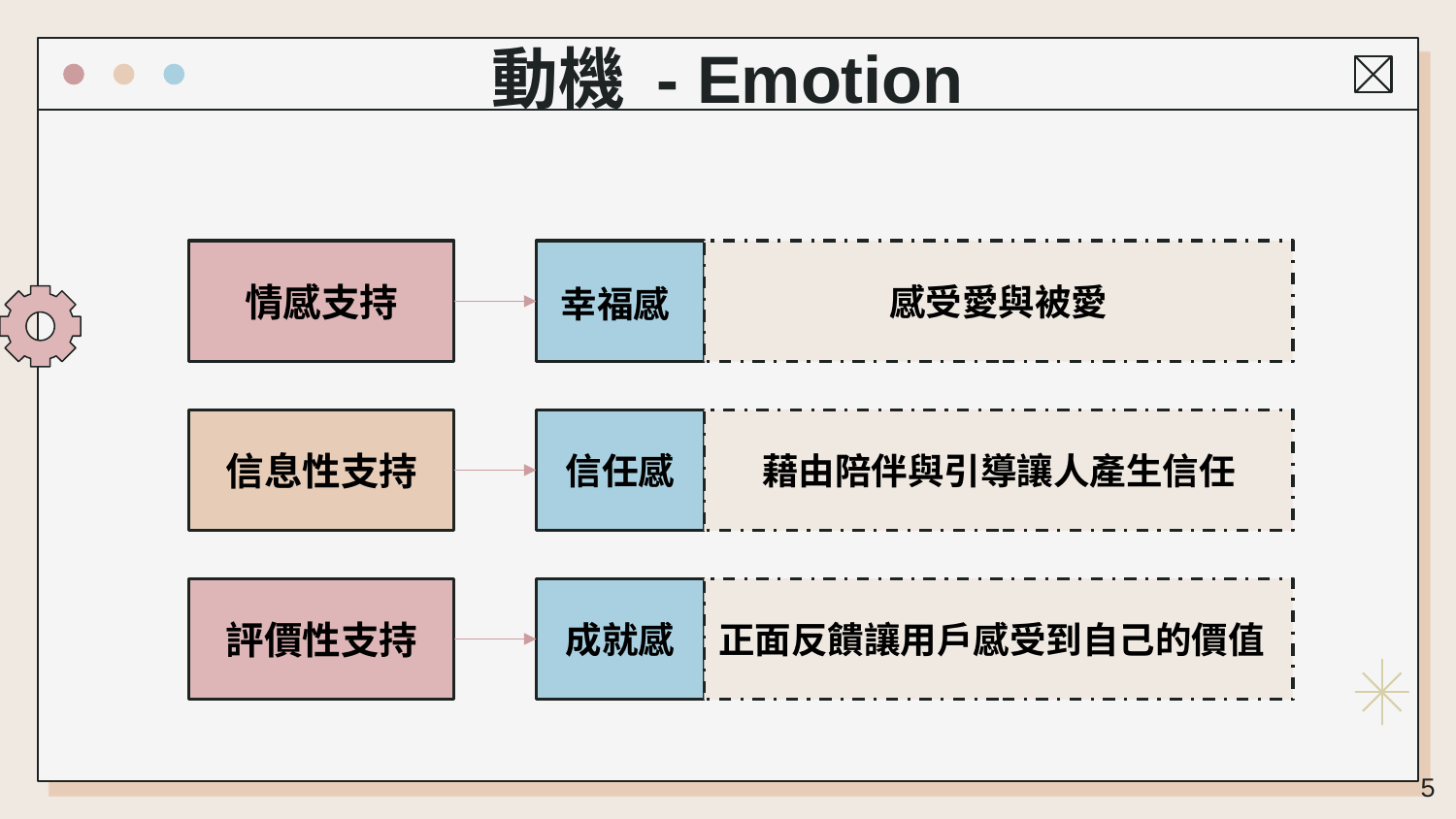

# 動機 - Emotion
情感支持
幸福感
感受愛與被愛
信任感
藉由陪伴與引導讓人產生信任
信息性支持
評價性支持
成就感
正面反饋讓用戶感受到自己的價值
5